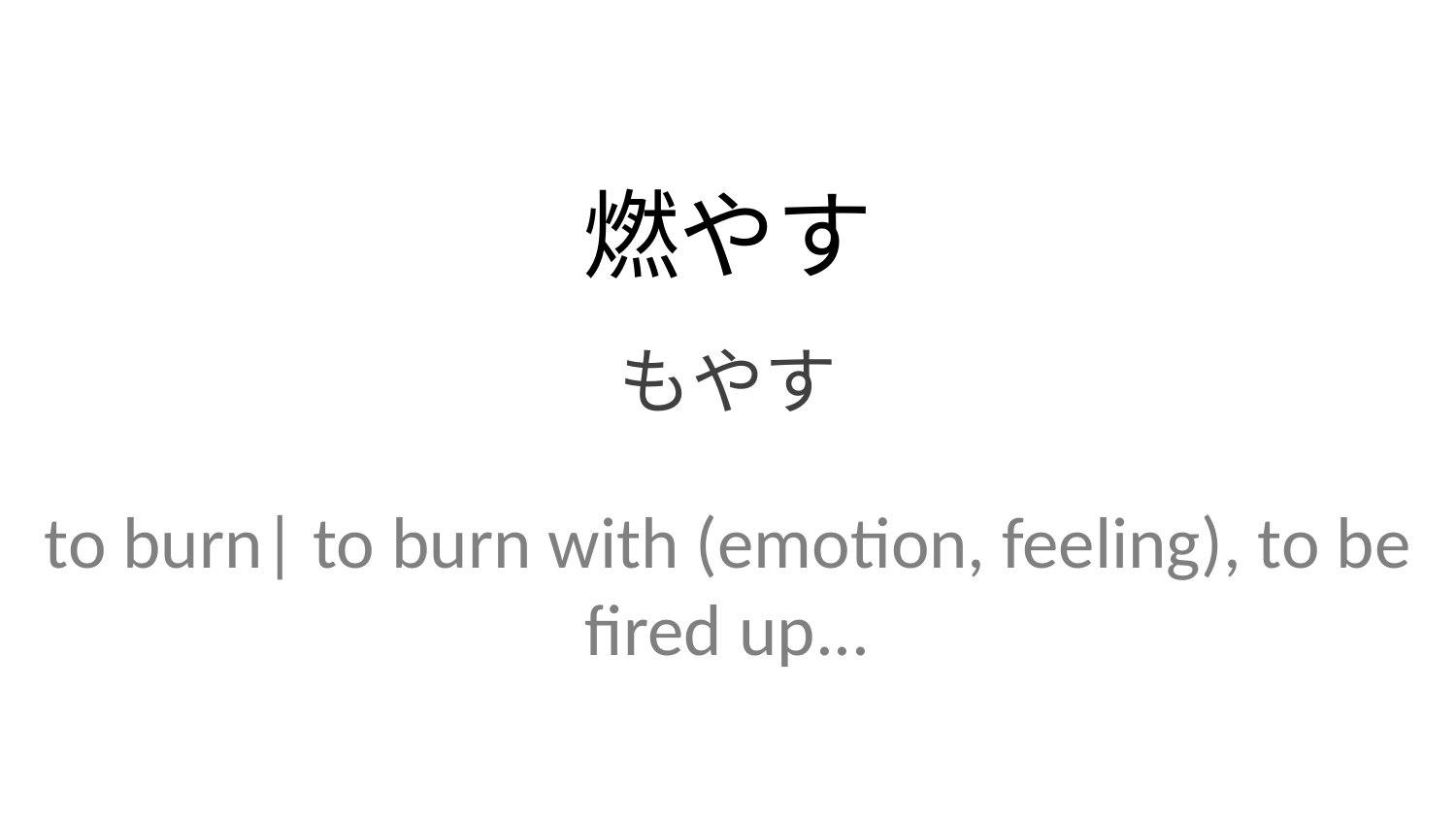

燃やす

もやす
to burn| to burn with (emotion, feeling), to be fired up...